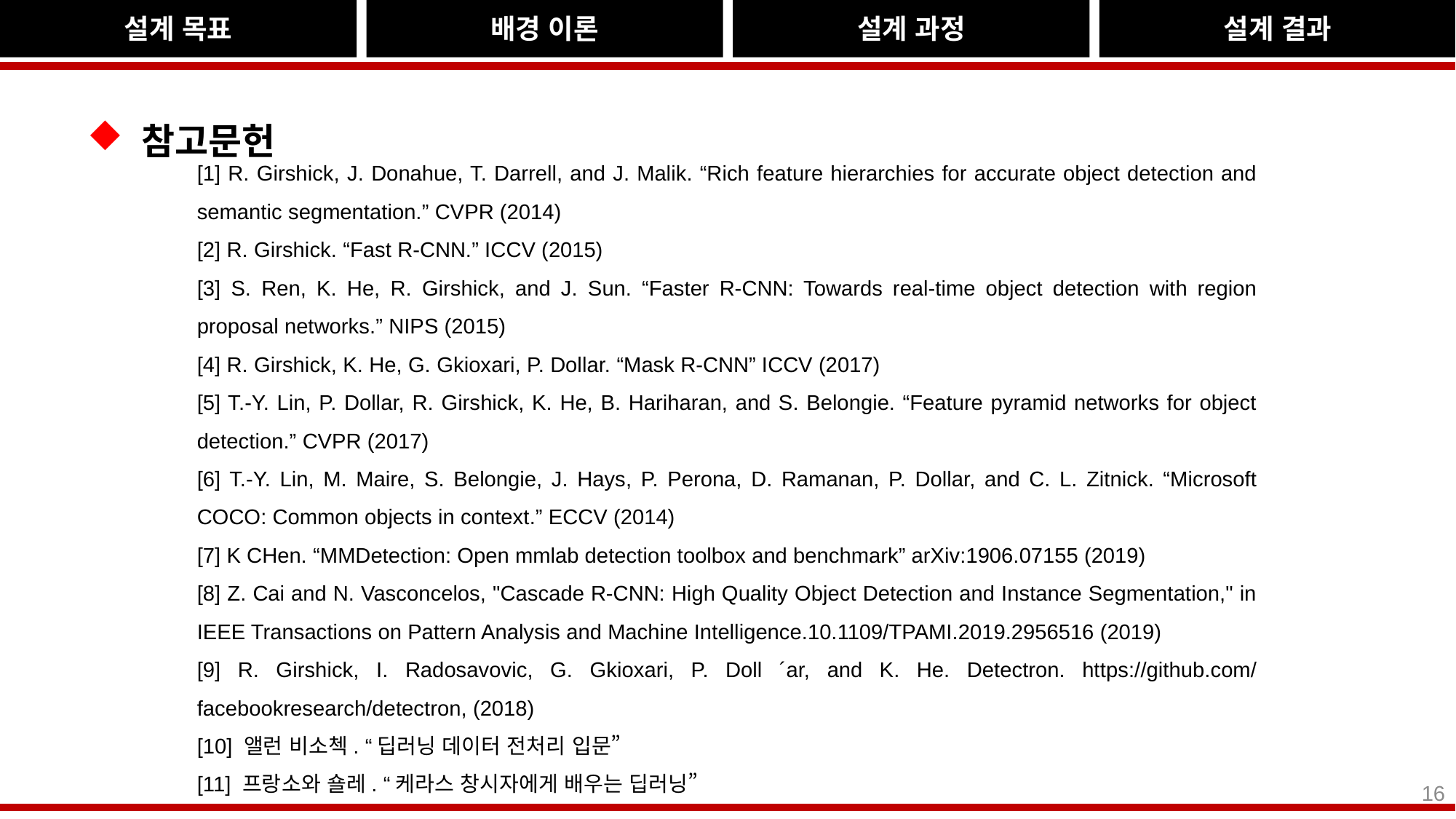

설계 목표
배경 이론
설계 과정
설계 결과

참고문헌
[1] R. Girshick, J. Donahue, T. Darrell, and J. Malik. “Rich feature hierarchies for accurate object detection and semantic segmentation.” CVPR (2014)
[2] R. Girshick. “Fast R-CNN.” ICCV (2015)
[3] S. Ren, K. He, R. Girshick, and J. Sun. “Faster R-CNN: Towards real-time object detection with region proposal networks.” NIPS (2015)
[4] R. Girshick, K. He, G. Gkioxari, P. Dollar. “Mask R-CNN” ICCV (2017)
[5] T.-Y. Lin, P. Dollar, R. Girshick, K. He, B. Hariharan, and S. Belongie. “Feature pyramid networks for object detection.” CVPR (2017)
[6] T.-Y. Lin, M. Maire, S. Belongie, J. Hays, P. Perona, D. Ramanan, P. Dollar, and C. L. Zitnick. “Microsoft COCO: Common objects in context.” ECCV (2014)
[7] K CHen. “MMDetection: Open mmlab detection toolbox and benchmark” arXiv:1906.07155 (2019)
[8] Z. Cai and N. Vasconcelos, "Cascade R-CNN: High Quality Object Detection and Instance Segmentation," in IEEE Transactions on Pattern Analysis and Machine Intelligence.10.1109/TPAMI.2019.2956516 (2019)
[9] R. Girshick, I. Radosavovic, G. Gkioxari, P. Doll ´ar, and K. He. Detectron. https://github.com/facebookresearch/detectron, (2018)
[10] 앨런 비소첵. “딥러닝 데이터 전처리 입문”
[11] 프랑소와 숄레. “케라스 창시자에게 배우는 딥러닝”
16